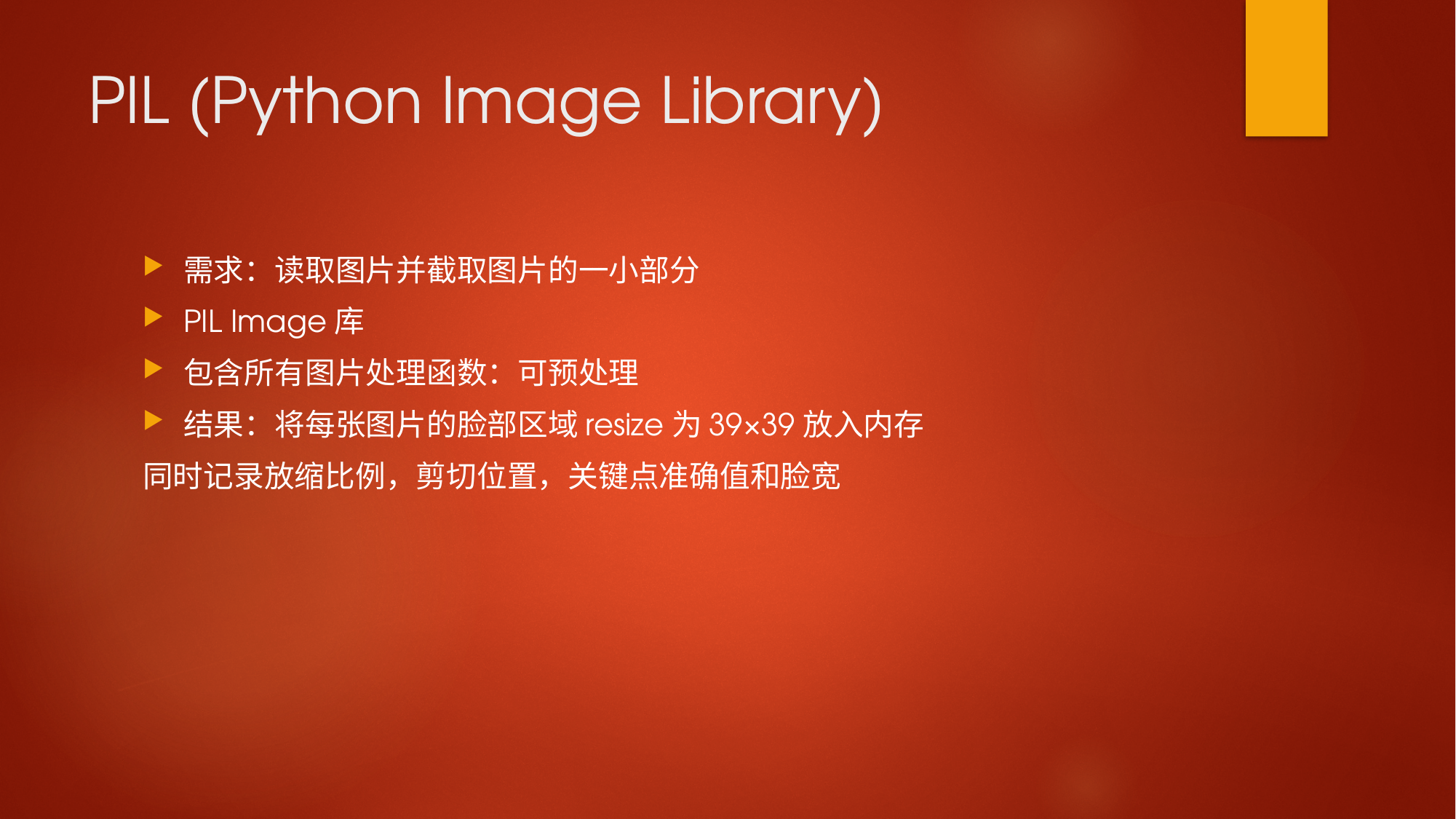

# PIL (Python Image Library)
需求：读取图片并截取图片的一小部分
PIL Image库
包含所有图片处理函数：可预处理
结果：将每张图片的脸部区域resize为39×39放入内存
同时记录放缩比例，剪切位置，关键点准确值和脸宽